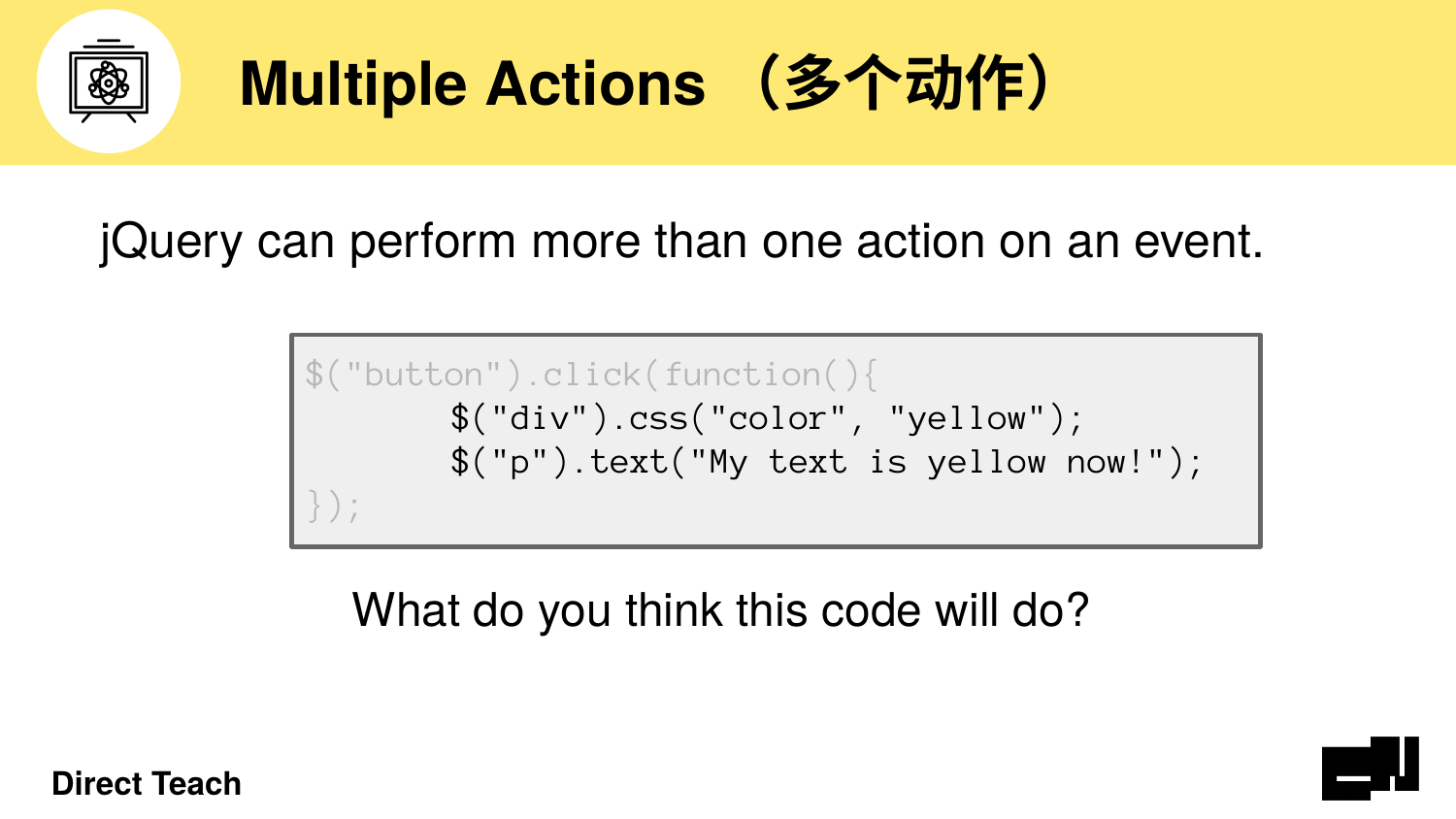

# Multiple Actions（多个动作）
jQuery can perform more than one action on an event.

$("button").click(function(){
	$("div").css("color", "yellow");
	$("p").text("My text is yellow now!");
});

What do you think this code will do?